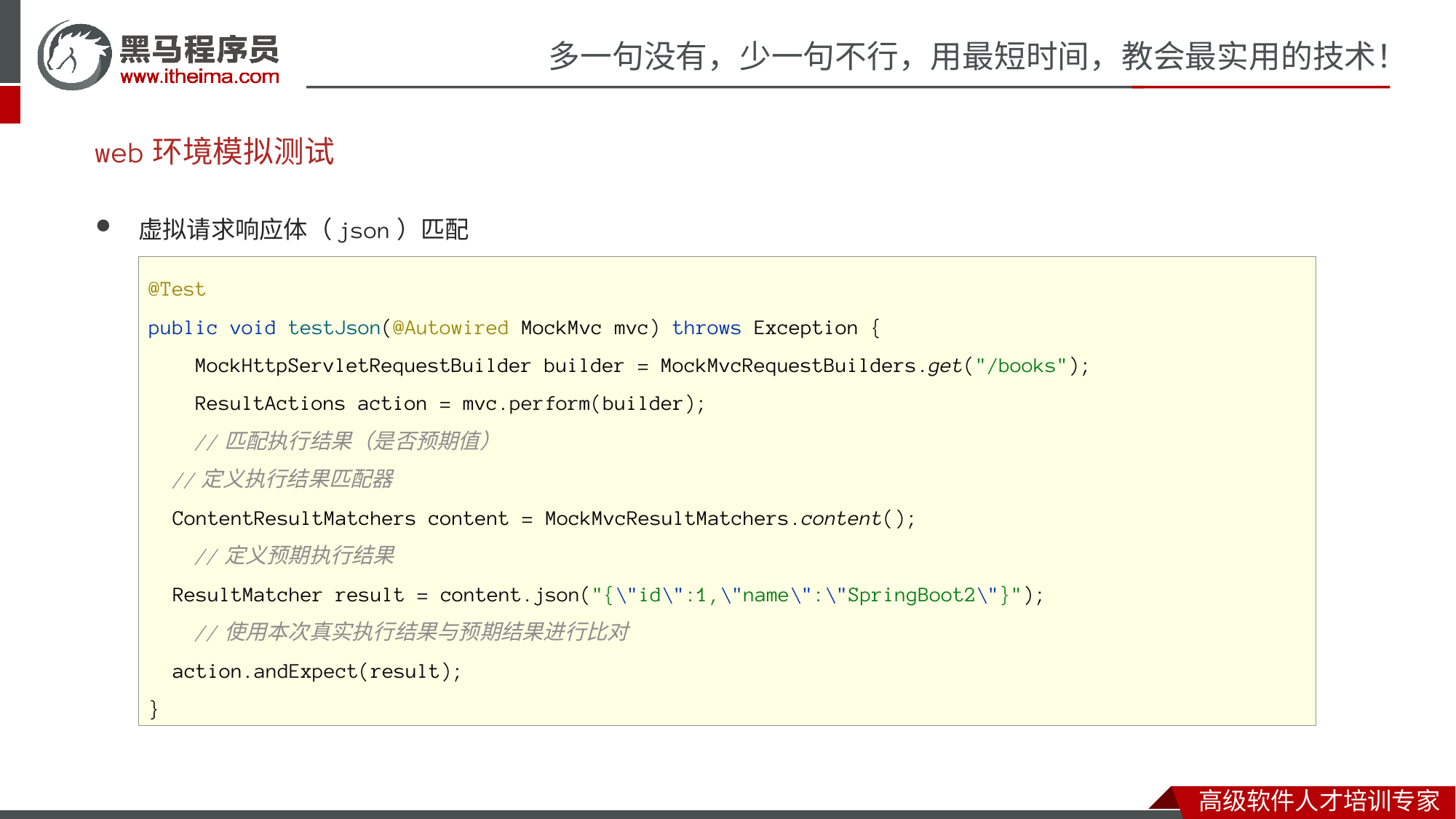

# web环境模拟测试
虚拟请求响应体（json）匹配
@Test
public void testJson(@Autowired MockMvc mvc) throws Exception {
    MockHttpServletRequestBuilder builder = MockMvcRequestBuilders.get("/books");
    ResultActions action = mvc.perform(builder);
    //匹配执行结果（是否预期值）
    //定义执行结果匹配器
    ContentResultMatchers content = MockMvcResultMatchers.content();
    //定义预期执行结果
    ResultMatcher result = content.json("{\"id\":1,\"name\":\"SpringBoot2\"}");
    //使用本次真实执行结果与预期结果进行比对
    action.andExpect(result);
}